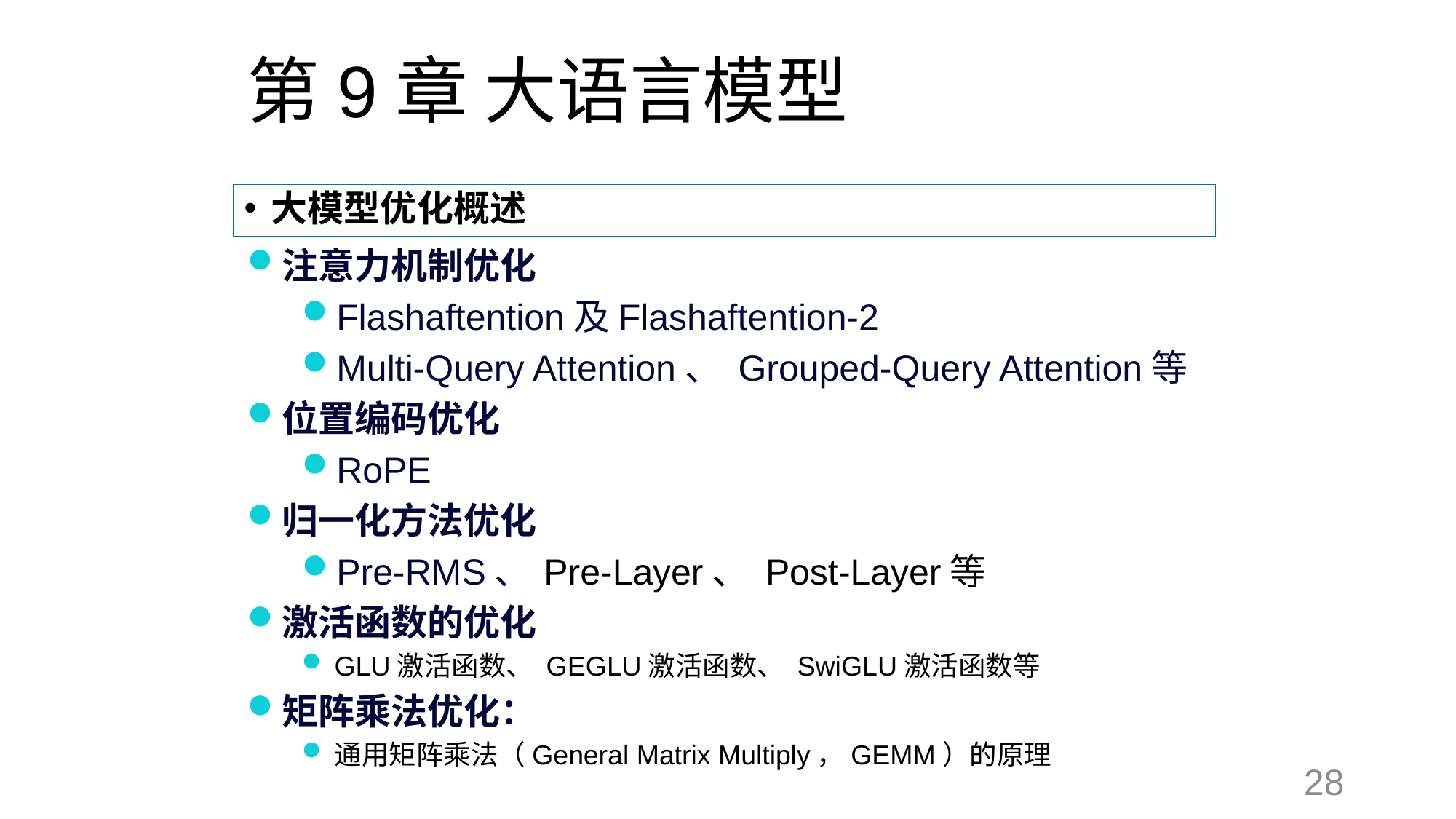

# 第9章 大语言模型
大模型优化概述

注意力机制优化
Flashaftention及Flashaftention-2
Multi-Query Attention、 Grouped-Query Attention等
位置编码优化
RoPE
归一化方法优化
Pre-RMS、 Pre-Layer、 Post-Layer等
激活函数的优化
GLU激活函数、 GEGLU激活函数、 SwiGLU激活函数等
矩阵乘法优化：
通用矩阵乘法（General Matrix Multiply，GEMM）的原理

28